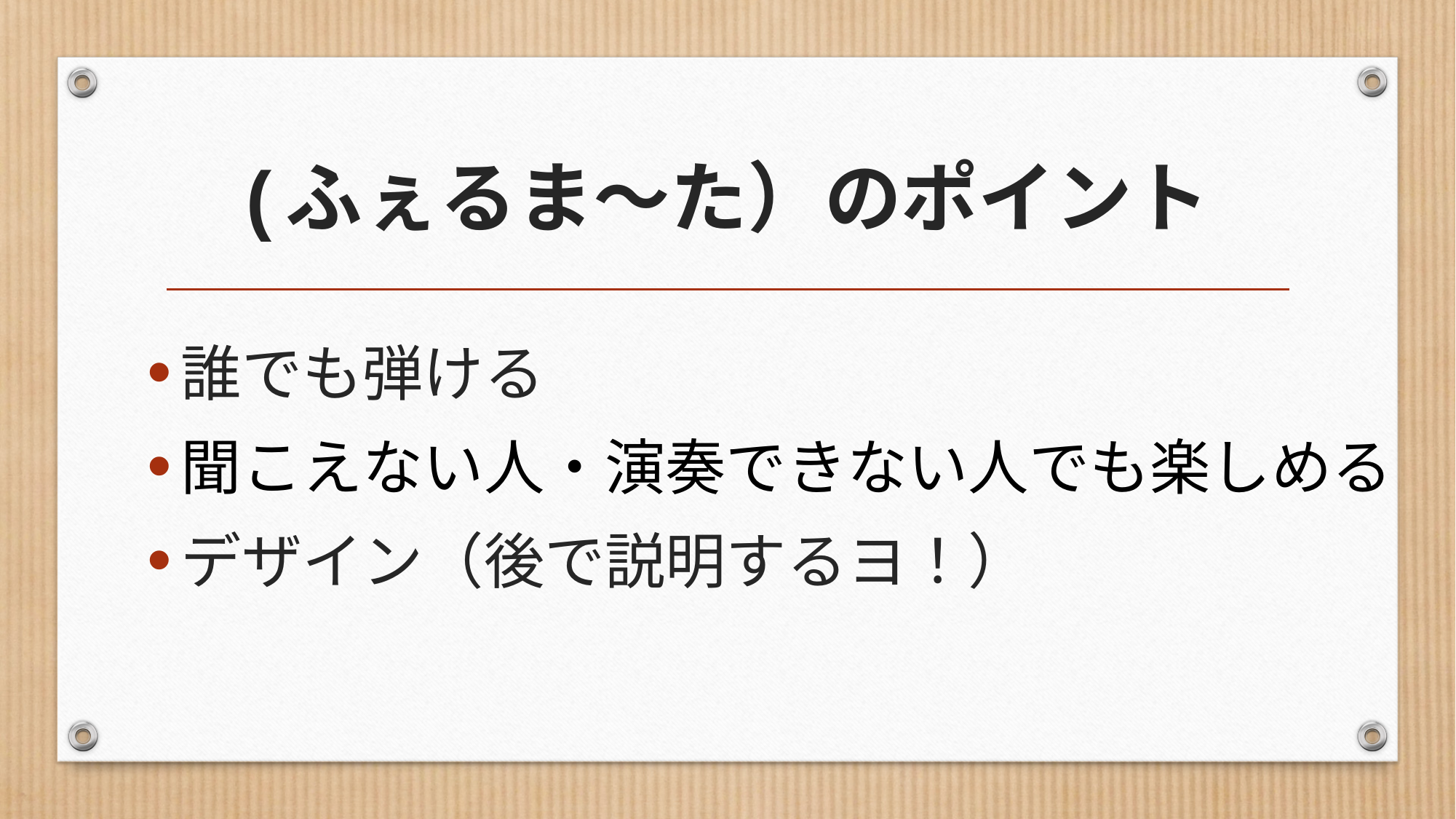

# (ふぇるま～た）のポイント
誰でも弾ける
聞こえない人・演奏できない人でも楽しめる
デザイン（後で説明するヨ！）